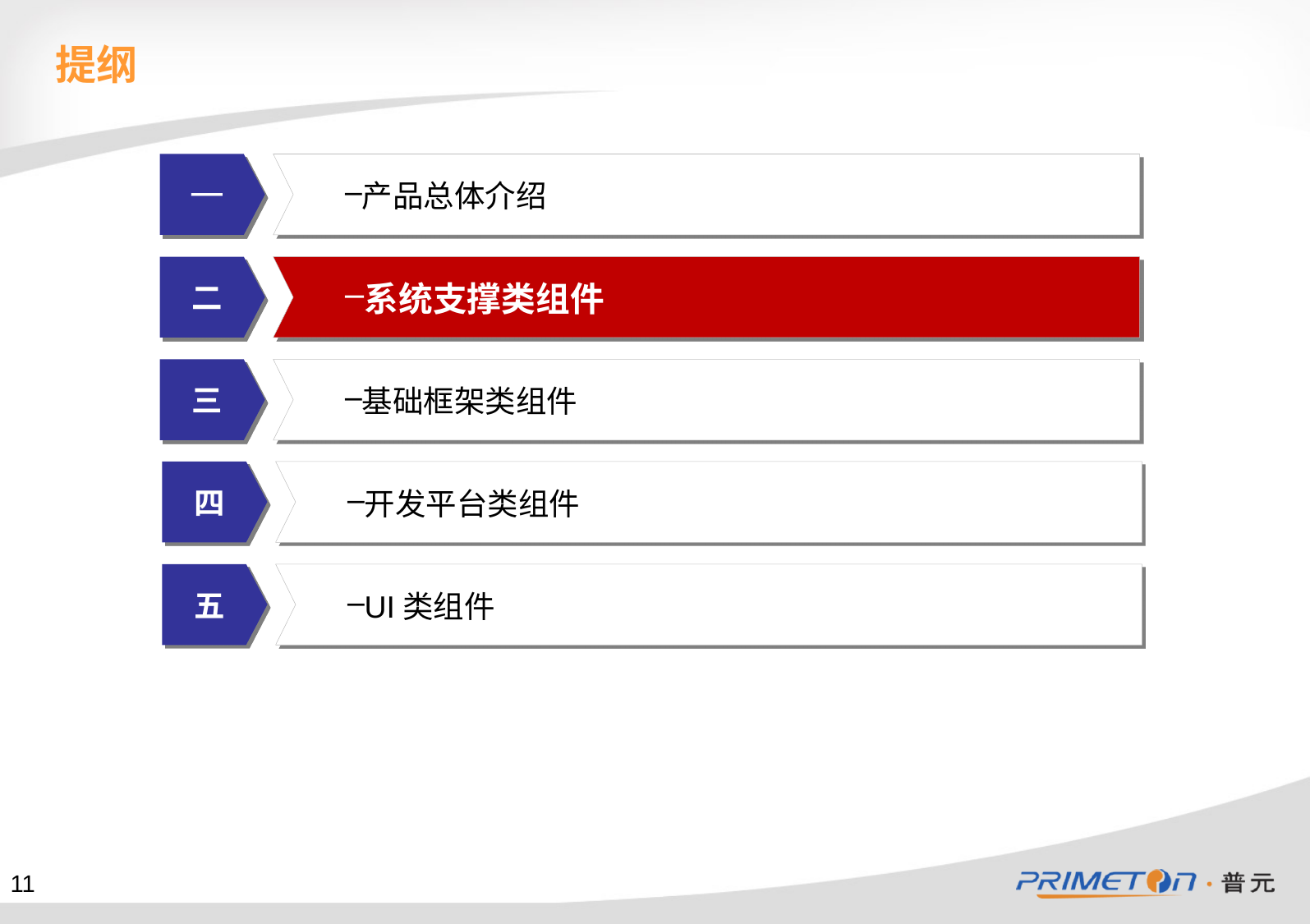

# 提纲
一

产品总体介绍
二

系统支撑类组件
三

基础框架类组件
四

开发平台类组件
五

UI类组件
11